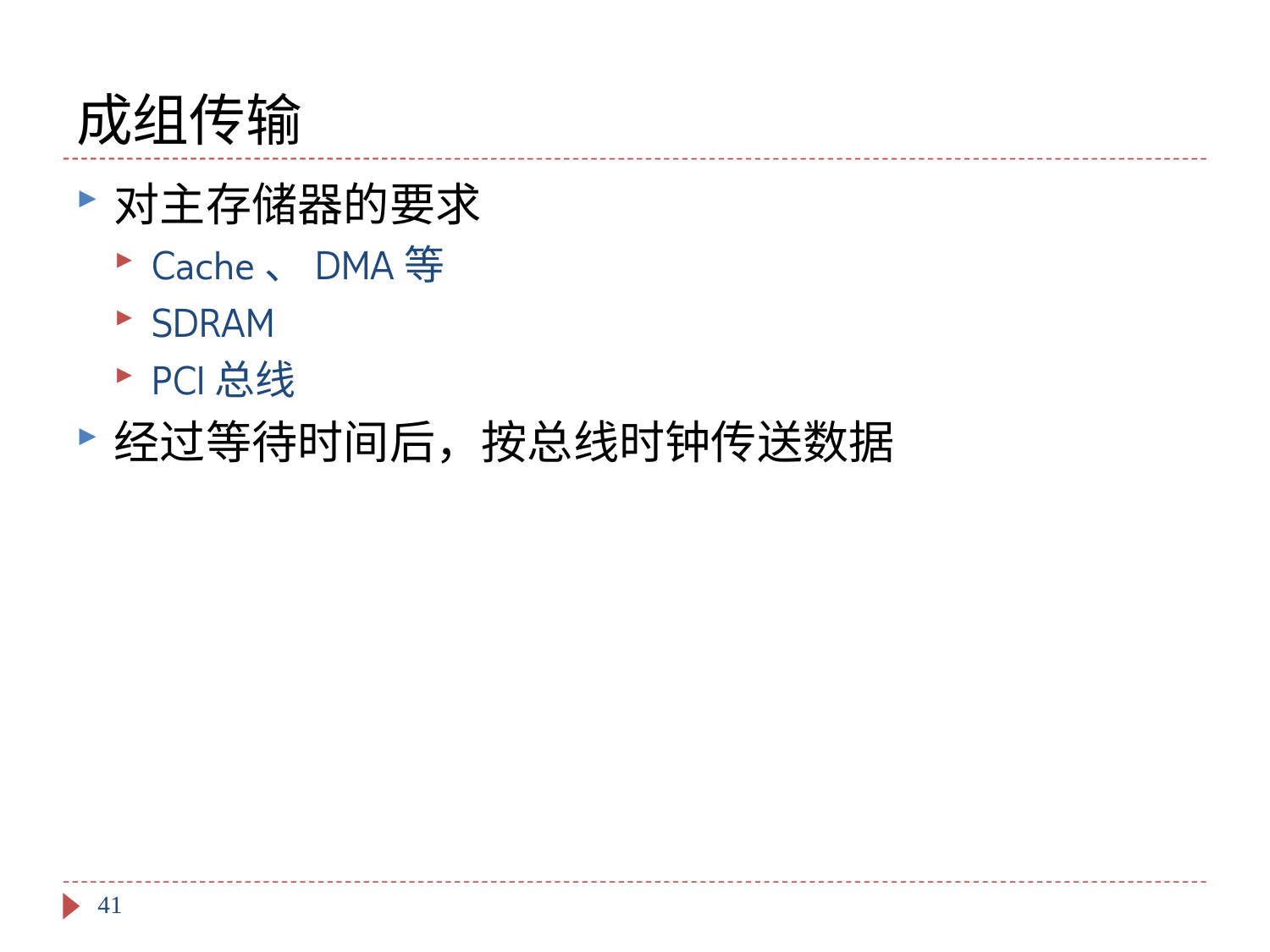

# 成组传输
对主存储器的要求
Cache、DMA等
SDRAM
PCI总线
经过等待时间后，按总线时钟传送数据

41